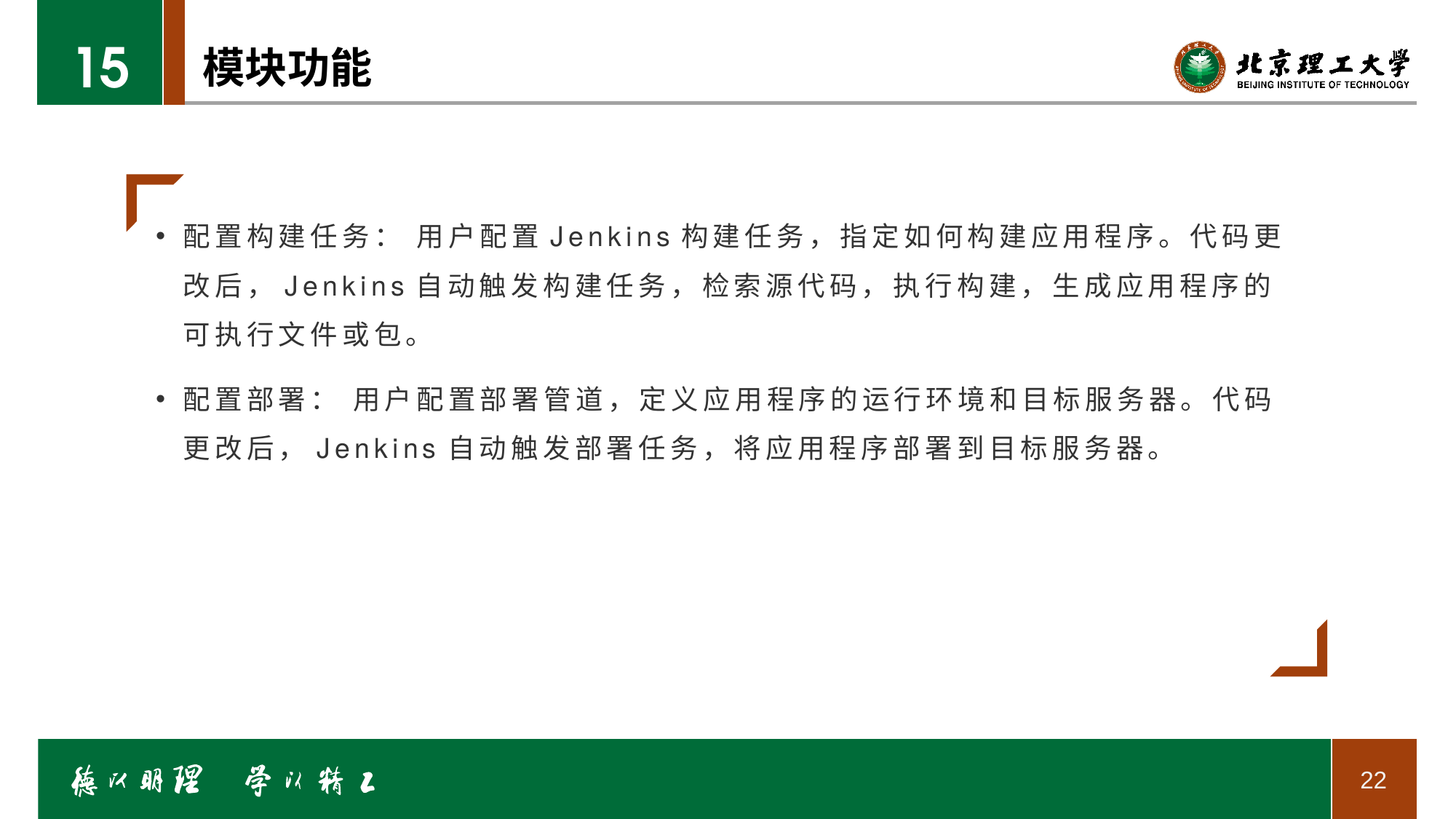

15
# 模块功能

配置构建任务： 用户配置Jenkins构建任务，指定如何构建应用程序。代码更改后，Jenkins自动触发构建任务，检索源代码，执行构建，生成应用程序的可执行文件或包。
配置部署： 用户配置部署管道，定义应用程序的运行环境和目标服务器。代码更改后，Jenkins自动触发部署任务，将应用程序部署到目标服务器。